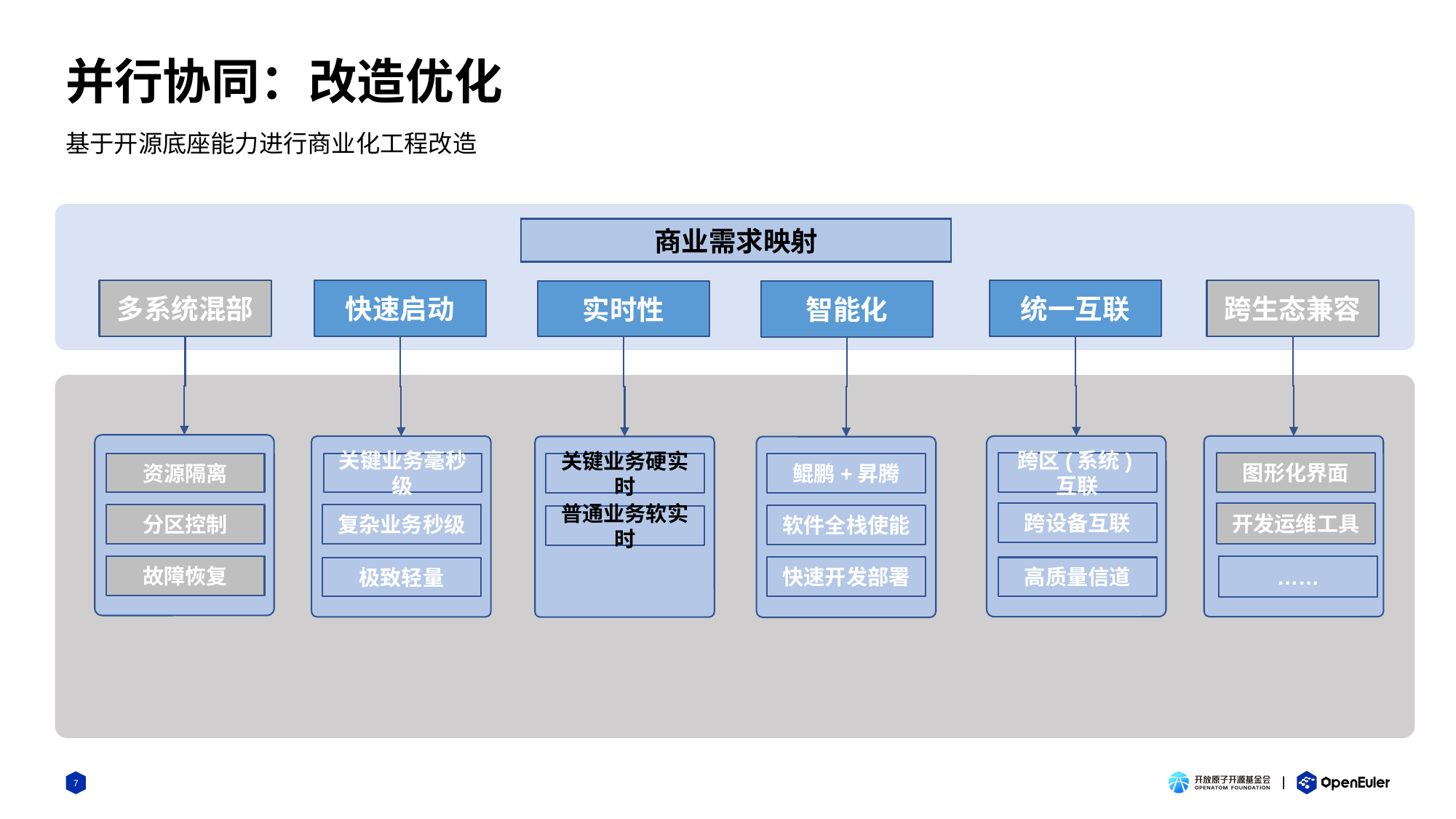

# 并行协同：改造优化
基于开源底座能力进行商业化工程改造

商业需求映射
统一互联
跨生态兼容
多系统混部
快速启动
实时性
智能化

跨区(系统)互联
图形化界面
资源隔离
关键业务毫秒级
关键业务硬实时
鲲鹏+昇腾
跨设备互联
开发运维工具
分区控制
复杂业务秒级
软件全栈使能
普通业务软实时
……
故障恢复
快速开发部署
高质量信道
极致轻量